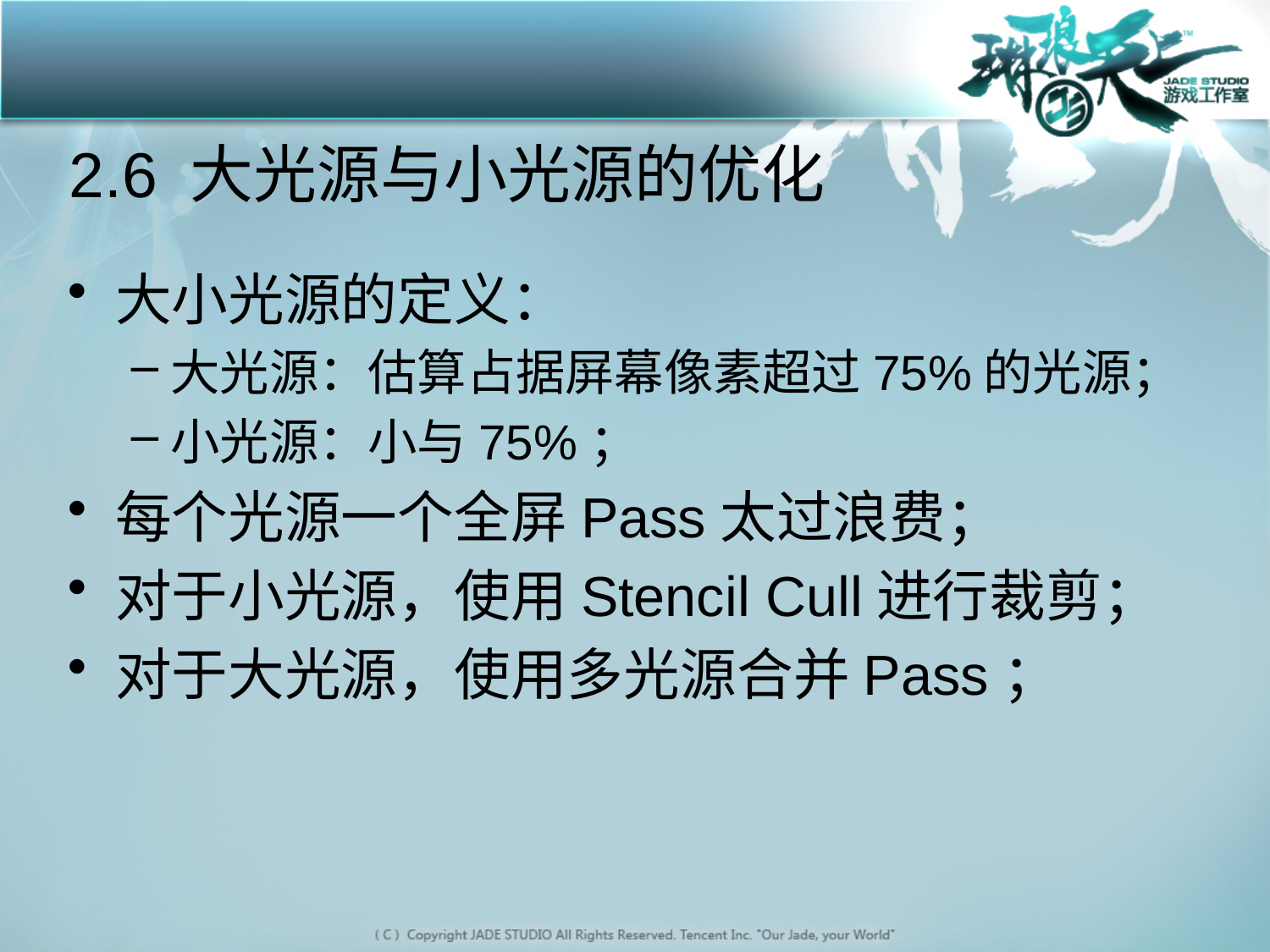

# 2.6 大光源与小光源的优化
大小光源的定义：
大光源：估算占据屏幕像素超过75%的光源；
小光源：小与75%；
每个光源一个全屏Pass太过浪费；
对于小光源，使用Stencil Cull进行裁剪；
对于大光源，使用多光源合并Pass；